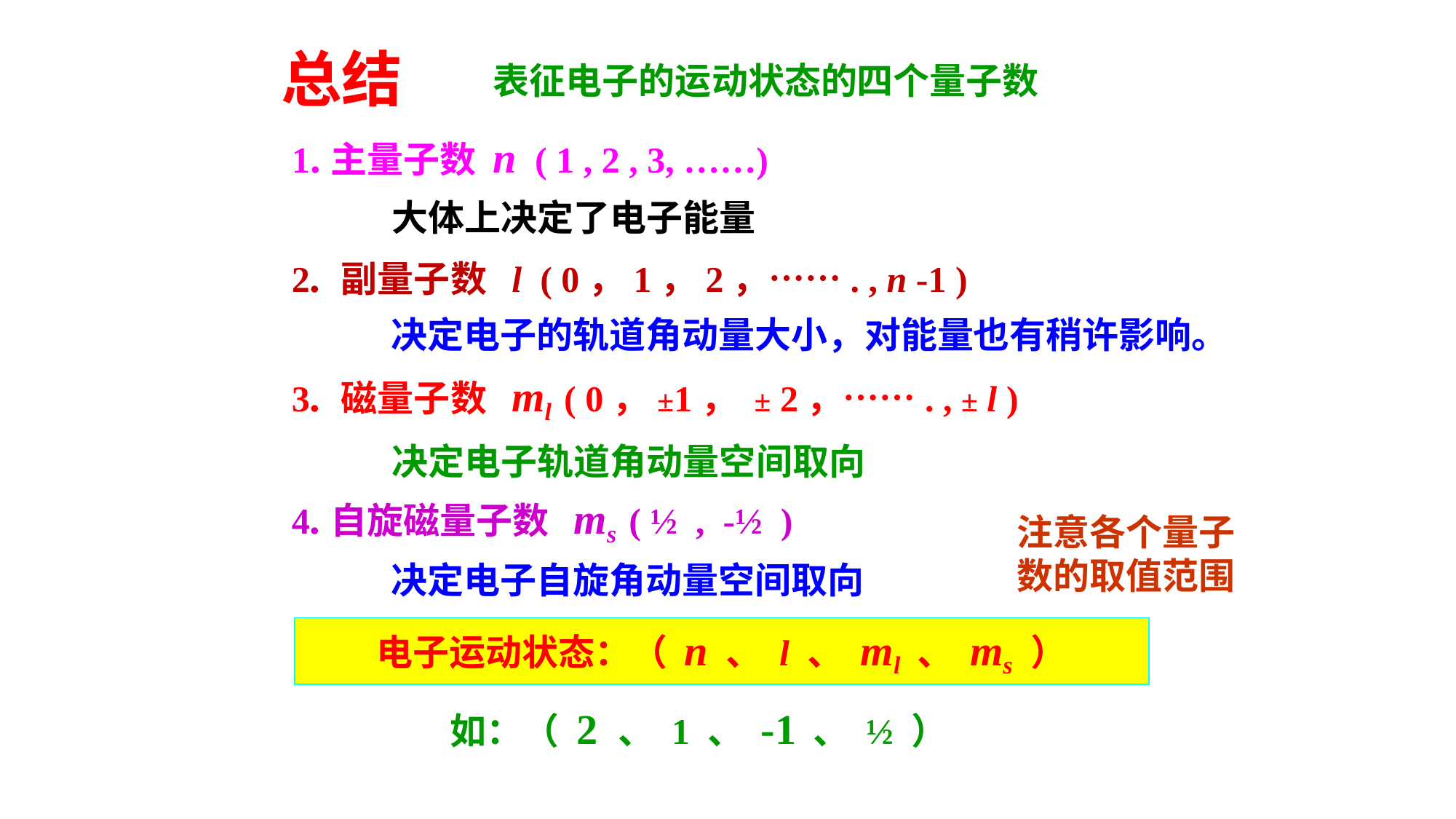

总结
表征电子的运动状态的四个量子数
1.主量子数 n  ( 1 , 2 , 3, ……)
大体上决定了电子能量
2. 副量子数  l  ( 0，1，2，……. , n -1 )
决定电子的轨道角动量大小，对能量也有稍许影响。
3. 磁量子数  ml  ( 0，±1， ± 2，……. , ± l )
决定电子轨道角动量空间取向
4.自旋磁量子数  ms  ( ½  ,  -½  )
注意各个量子数的取值范围
决定电子自旋角动量空间取向
电子运动状态：（ n 、 l 、 ml 、 ms ）
如：（ 2 、 1 、 -1 、 ½ ）